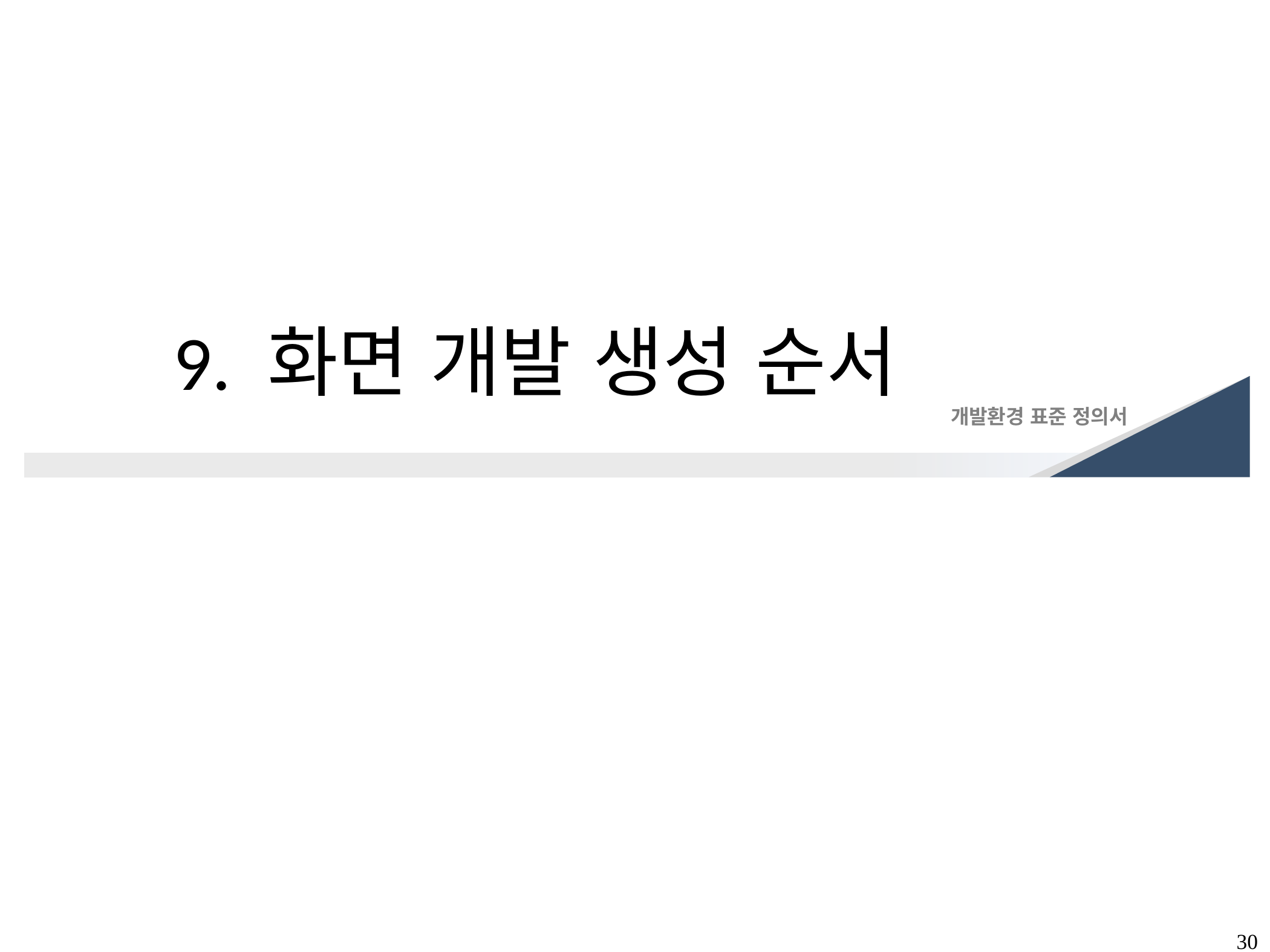

# 9. 화면 개발 생성 순서
30